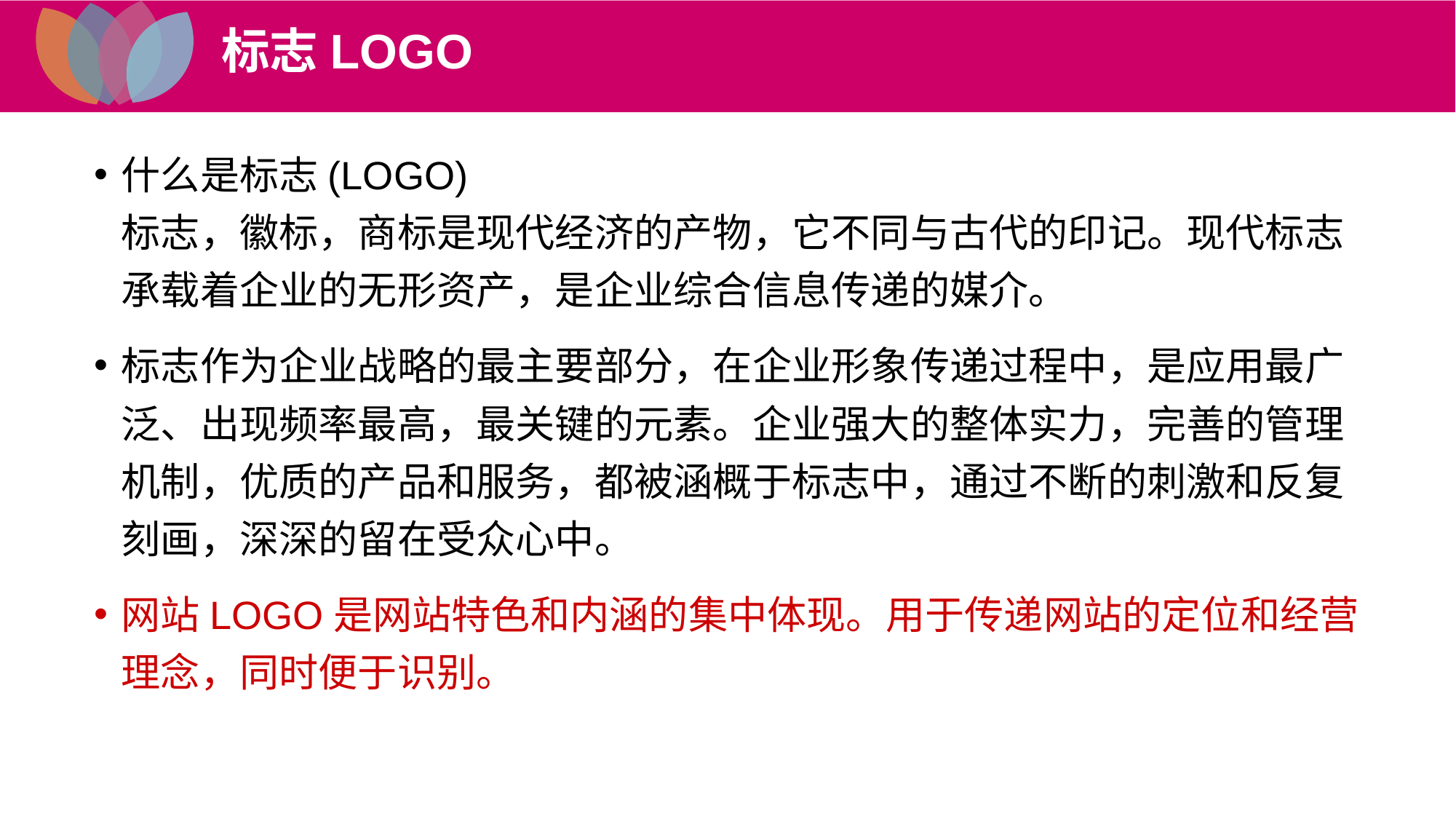

标志LOGO
什么是标志(LOGO)
标志，徽标，商标是现代经济的产物，它不同与古代的印记。现代标志承载着企业的无形资产，是企业综合信息传递的媒介。
标志作为企业战略的最主要部分，在企业形象传递过程中，是应用最广泛、出现频率最高，最关键的元素。企业强大的整体实力，完善的管理机制，优质的产品和服务，都被涵概于标志中，通过不断的刺激和反复刻画，深深的留在受众心中。
网站LOGO是网站特色和内涵的集中体现。用于传递网站的定位和经营理念，同时便于识别。